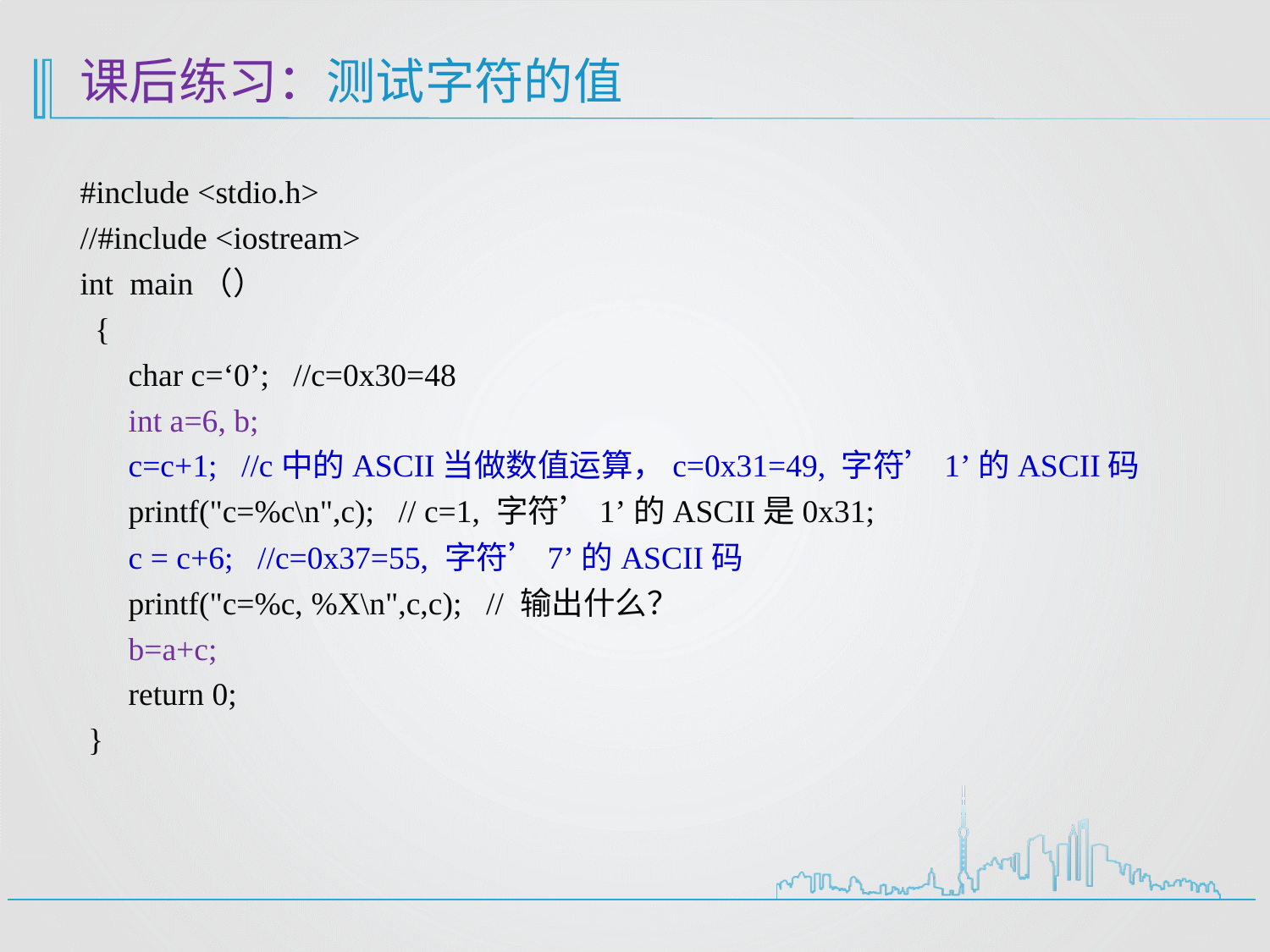

# 课后练习：测试字符的值
#include <stdio.h>
//#include <iostream>
int  main（）
 {
      char c=‘0’;   //c=0x30=48
      int a=6, b;
      c=c+1;   //c中的ASCII当做数值运算，c=0x31=49, 字符’1’的ASCII码
      printf("c=%c\n",c);   // c=1, 字符’1’的ASCII是0x31;
      c = c+6;   //c=0x37=55, 字符’7’的ASCII码
      printf("c=%c, %X\n",c,c);   // 输出什么？
      b=a+c;
      return 0;
 }